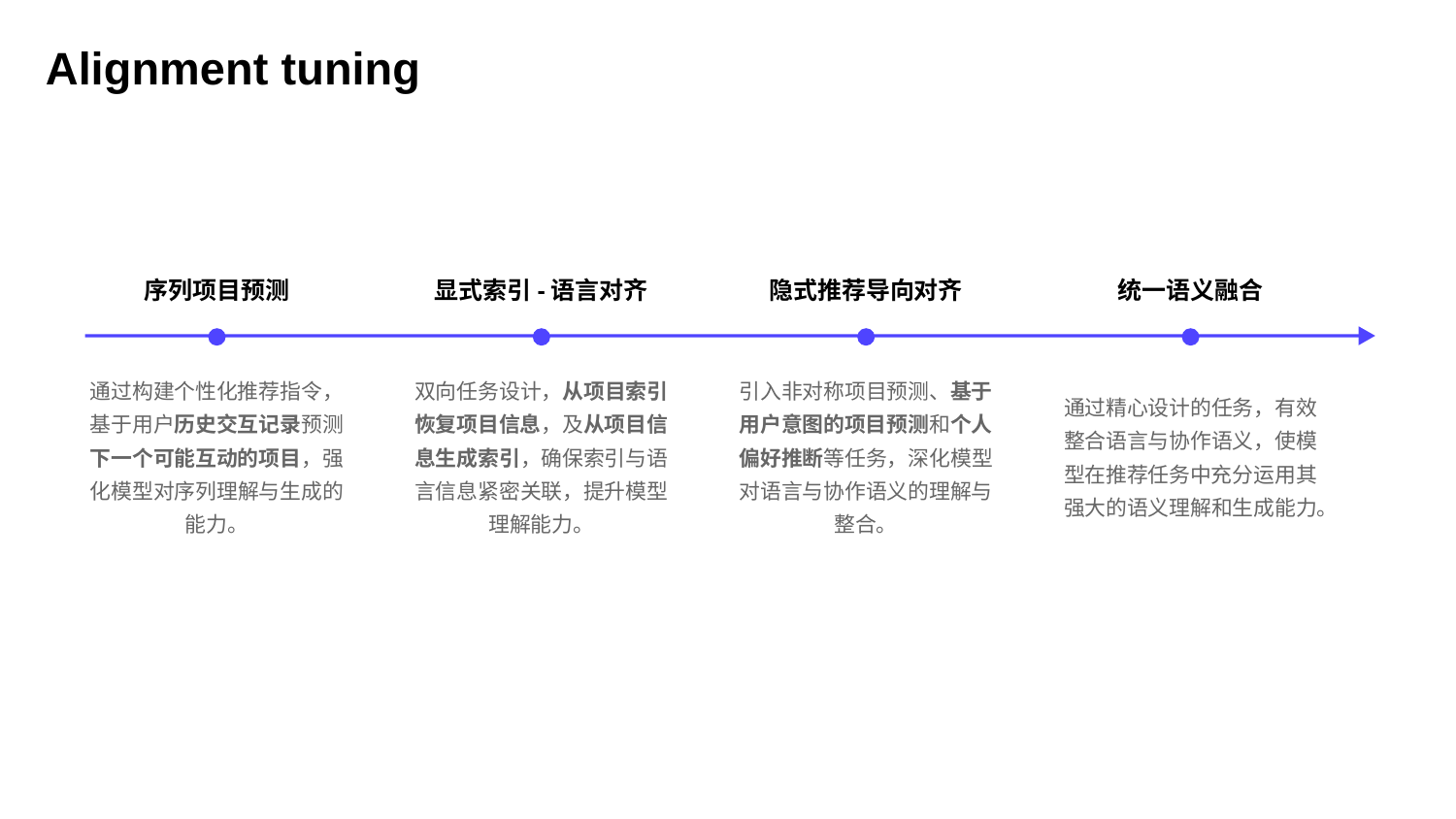

Alignment tuning
序列项目预测

通过构建个性化推荐指令，基于用户历史交互记录预测下一个可能互动的项目，强化模型对序列理解与生成的能力。
显式索引-语言对齐

双向任务设计，从项目索引恢复项目信息，及从项目信息生成索引，确保索引与语言信息紧密关联，提升模型理解能力。
隐式推荐导向对齐

引入非对称项目预测、基于用户意图的项目预测和个人偏好推断等任务，深化模型对语言与协作语义的理解与整合。
统一语义融合

通过精心设计的任务，有效整合语言与协作语义，使模型在推荐任务中充分运用其强大的语义理解和生成能力。